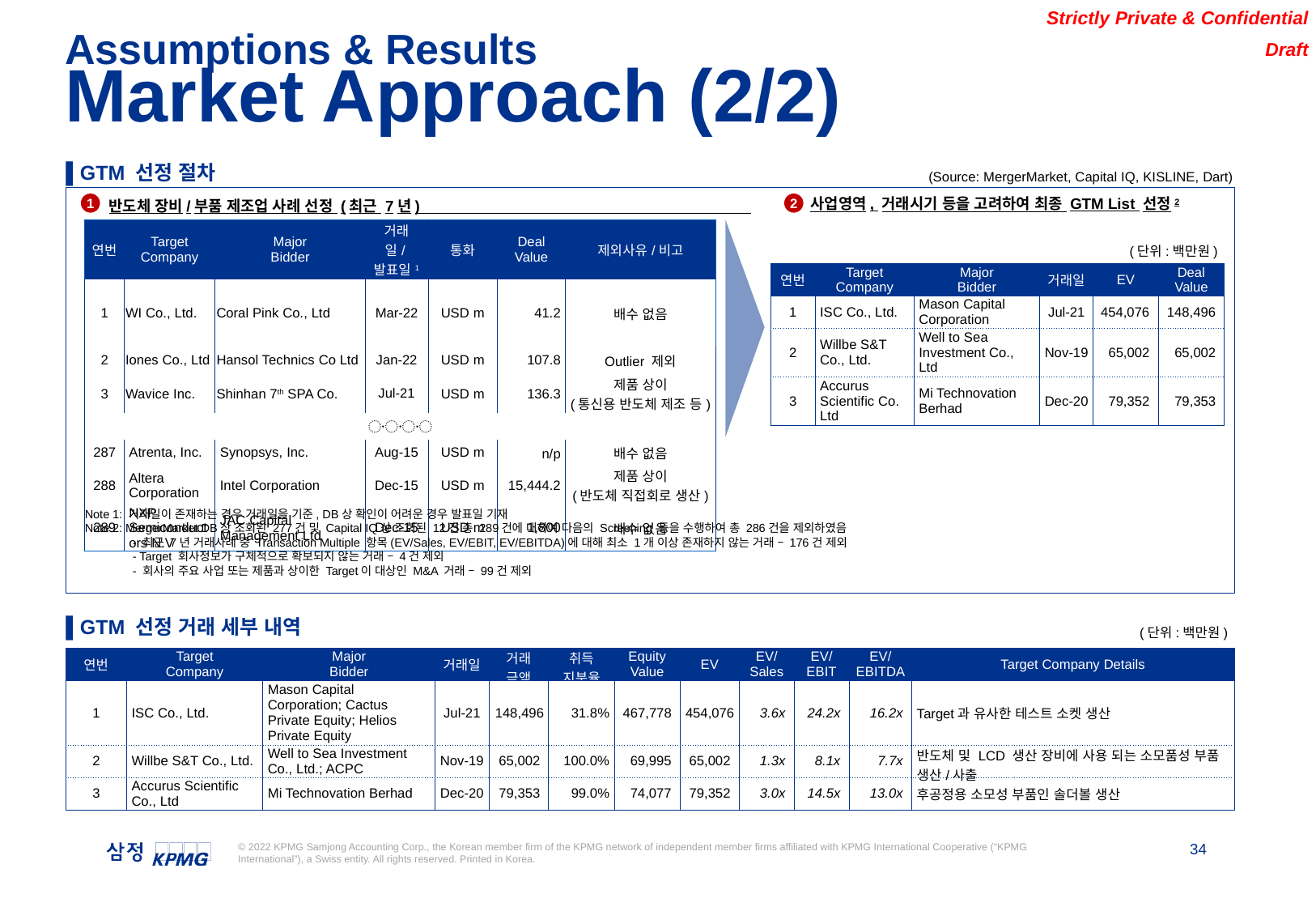

Assumptions & Results
Market Approach (2/2)
▌GTM 선정 절차
(Source: MergerMarket, Capital IQ, KISLINE, Dart)
반도체 장비/부품 제조업 사례 선정 (최근 7년)

1
2
사업영역, 거래시기 등을 고려하여 최종 GTM List 선정2
| 연번 | Target Company | Major Bidder | 거래일/발표일1 | 통화 | Deal Value | 제외사유/비고 |
| --- | --- | --- | --- | --- | --- | --- |
| 1 | WI Co., Ltd. | Coral Pink Co., Ltd | Mar-22 | USD m | 41.2 | 배수 없음 |
| 2 | Iones Co., Ltd | Hansol Technics Co Ltd | Jan-22 | USD m | 107.8 | Outlier 제외 |
| 3 | Wavice Inc. | Shinhan 7th SPA Co. | Jul-21 | USD m | 136.3 | 제품 상이 (통신용 반도체 제조 등) |
| 〮〮〮 |  |  |  |  |  |  |
| 287 | Atrenta, Inc. | Synopsys, Inc. | Aug-15 | USD m | n/p | 배수 없음 |
| 288 | Altera Corporation | Intel Corporation | Dec-15 | USD m | 15,444.2 | 제품 상이 (반도체 직접회로 생산) |
| 289 | NXP Semiconductors N.V | JAC Capital Management Ltd | Dec-15 | USD m | 1,800 | 배수 없음 |
(단위:백만원)
| 연번 | Target Company | Major Bidder | 거래일 | EV | Deal Value |
| --- | --- | --- | --- | --- | --- |
| 1 | ISC Co., Ltd. | Mason Capital Corporation | Jul-21 | 454,076 | 148,496 |
| 2 | Willbe S&T Co., Ltd. | Well to Sea Investment Co., Ltd | Nov-19 | 65,002 | 65,002 |
| 3 | Accurus Scientific Co. Ltd | Mi Technovation Berhad | Dec-20 | 79,352 | 79,353 |

Note 1: 거래일이 존재하는 경우 거래일을 기준, DB상 확인이 어려운 경우 발표일 기재
Note 2: MergerMarket DB상 조회된 277건 및 Capital IQ상 조회된 12건 총 289건에 대하여 다음의 Screening 등을 수행하여 총 286건을 제외하였음
- 최근 7년 거래사례 중 Transaction Multiple 항목(EV/Sales, EV/EBIT, EV/EBITDA)에 대해 최소 1개 이상 존재하지 않는 거래 – 176건 제외
- Target 회사정보가 구체적으로 확보되지 않는 거래 – 4건 제외
- 회사의 주요 사업 또는 제품과 상이한 Target이 대상인 M&A 거래 – 99건 제외
▌GTM 선정 거래 세부 내역
(단위:백만원)
| 연번 | Target Company | Major Bidder | 거래일 | 거래 금액 | 취득 지분율 | Equity Value | EV | EV/ Sales | EV/ EBIT | EV/ EBITDA | Target Company Details |
| --- | --- | --- | --- | --- | --- | --- | --- | --- | --- | --- | --- |
| 1 | ISC Co., Ltd. | Mason Capital Corporation; Cactus Private Equity; Helios Private Equity | Jul-21 | 148,496 | 31.8% | 467,778 | 454,076 | 3.6x | 24.2x | 16.2x | Target과 유사한 테스트 소켓 생산 |
| 2 | Willbe S&T Co., Ltd. | Well to Sea Investment Co., Ltd.; ACPC | Nov-19 | 65,002 | 100.0% | 69,995 | 65,002 | 1.3x | 8.1x | 7.7x | 반도체 및 LCD 생산 장비에 사용 되는 소모품성 부품 생산/사출 |
| 3 | Accurus Scientific Co., Ltd | Mi Technovation Berhad | Dec-20 | 79,353 | 99.0% | 74,077 | 79,352 | 3.0x | 14.5x | 13.0x | 후공정용 소모성 부품인 솔더볼 생산 |